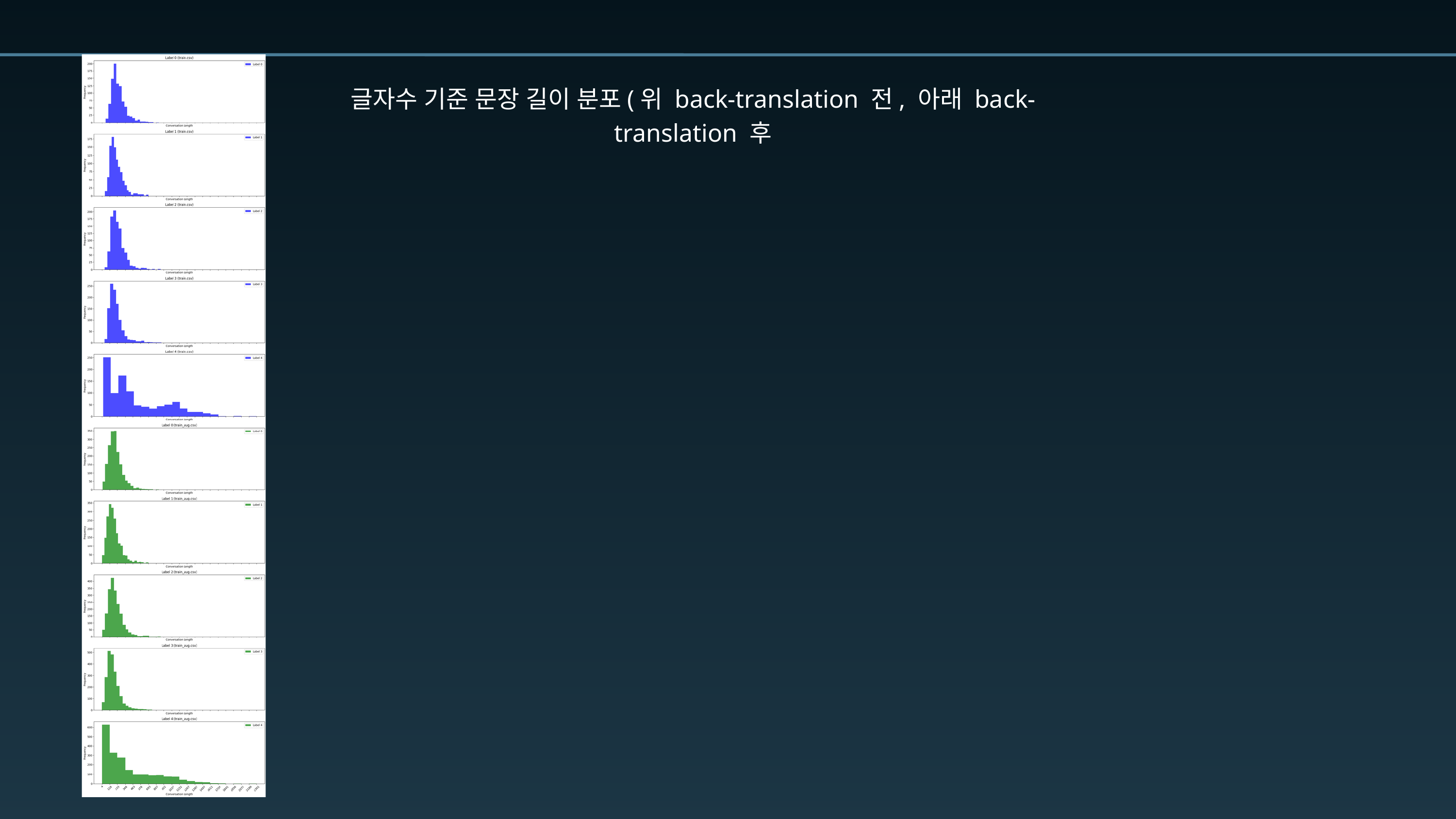

글자수 기준 문장 길이 분포(위 back-translation 전, 아래 back-translation 후